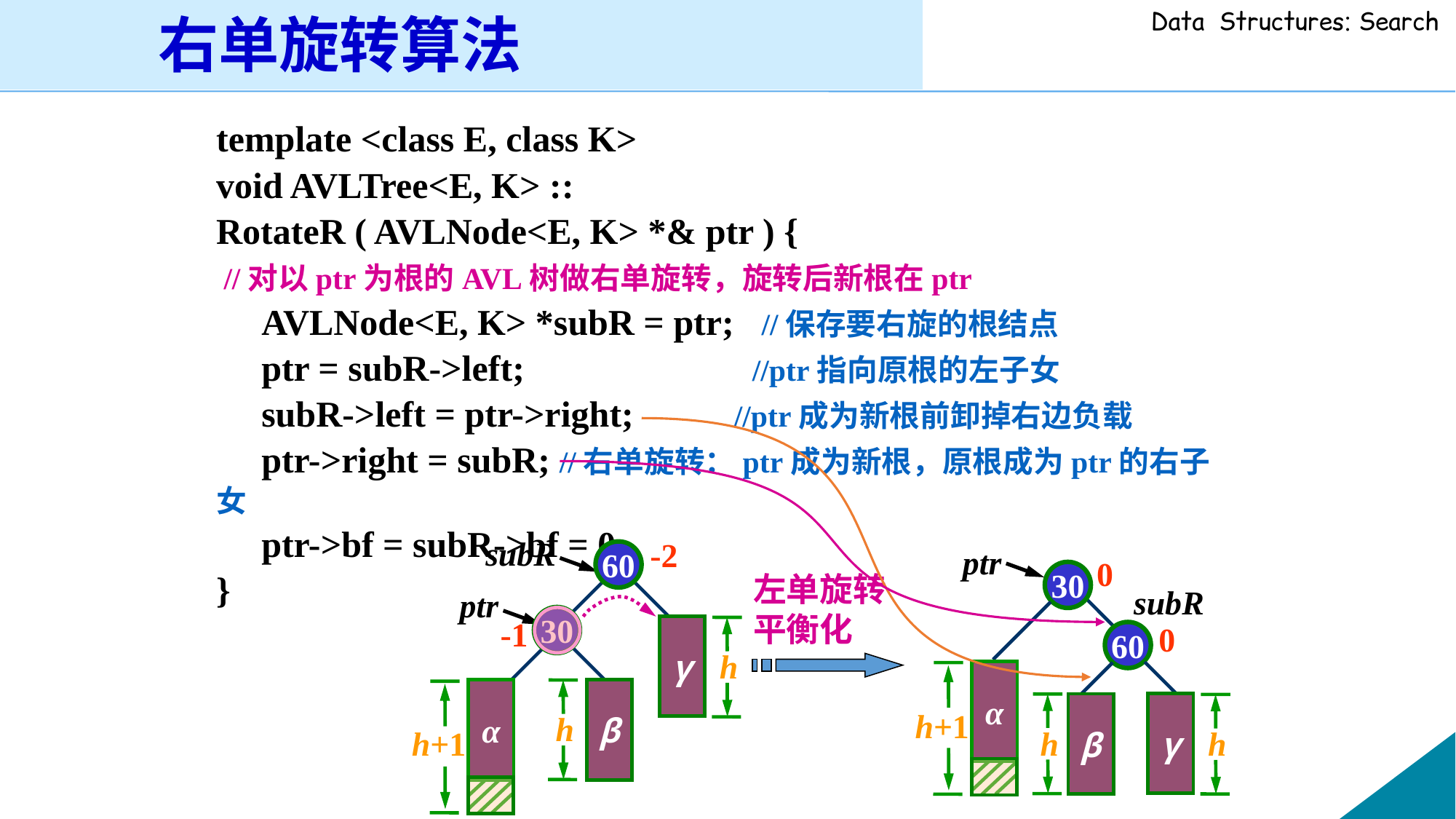

右单旋转算法
template <class E, class K>
void AVLTree<E, K> ::
RotateR ( AVLNode<E, K> *& ptr ) {
 //对以ptr为根的AVL树做右单旋转，旋转后新根在ptr
     AVLNode<E, K> *subR = ptr;   //保存要右旋的根结点
     ptr = subR->left;                         //ptr指向原根的左子女
     subR->left = ptr->right;           //ptr成为新根前卸掉右边负载
     ptr->right = subR; //右单旋转：ptr成为新根，原根成为ptr的右子女
     ptr->bf = subR->bf = 0;
}
-2
60

30
-1
γ

h

α
β

h

h+1

subR

ptr

0
30

0
60
α

γ
β

h

h

h+1

左单旋转
平衡化

subR
ptr